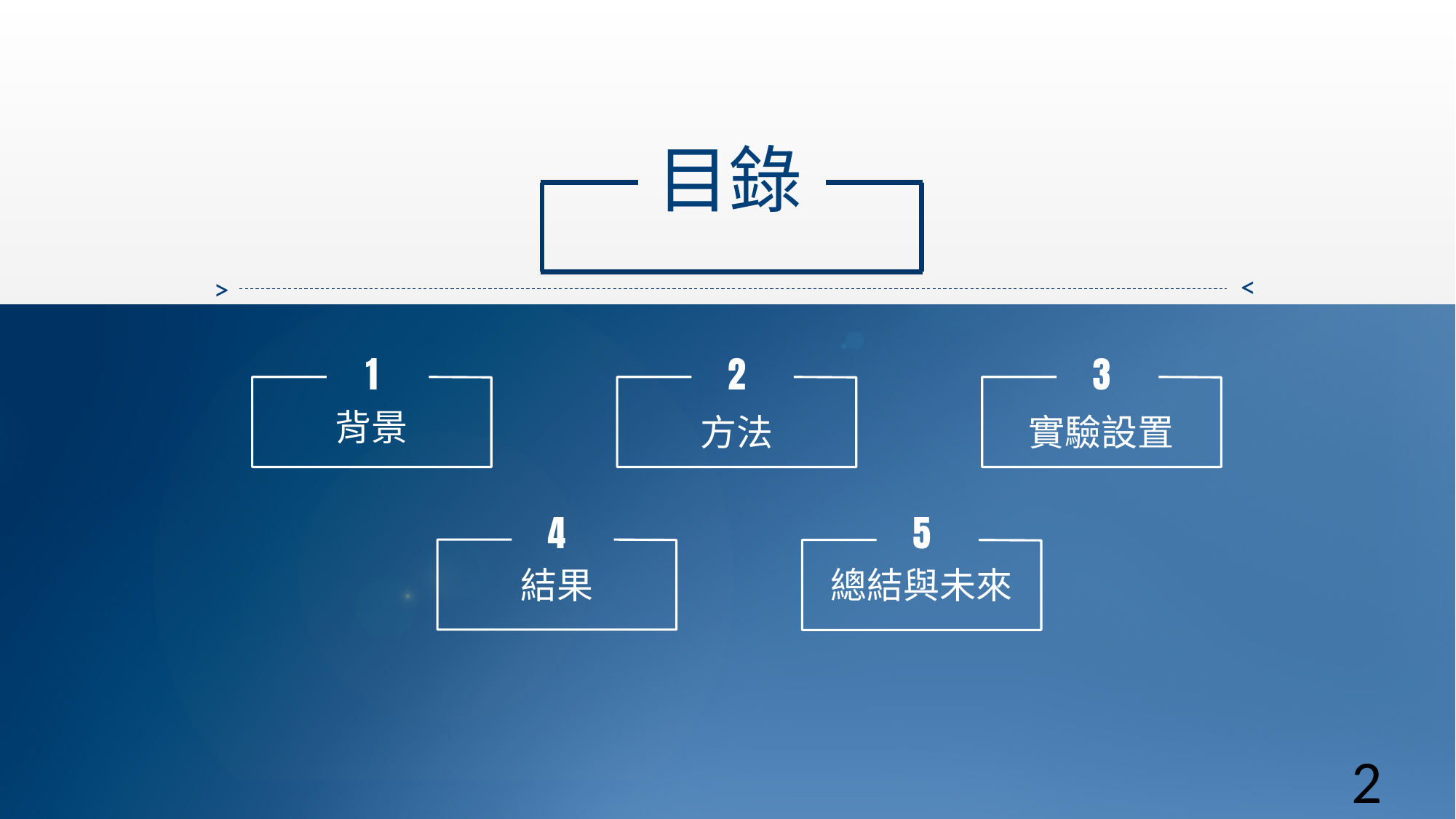

目錄
>
>
1
2
3

背景
方法
實驗設置
5
4

總結與未來
結果
2